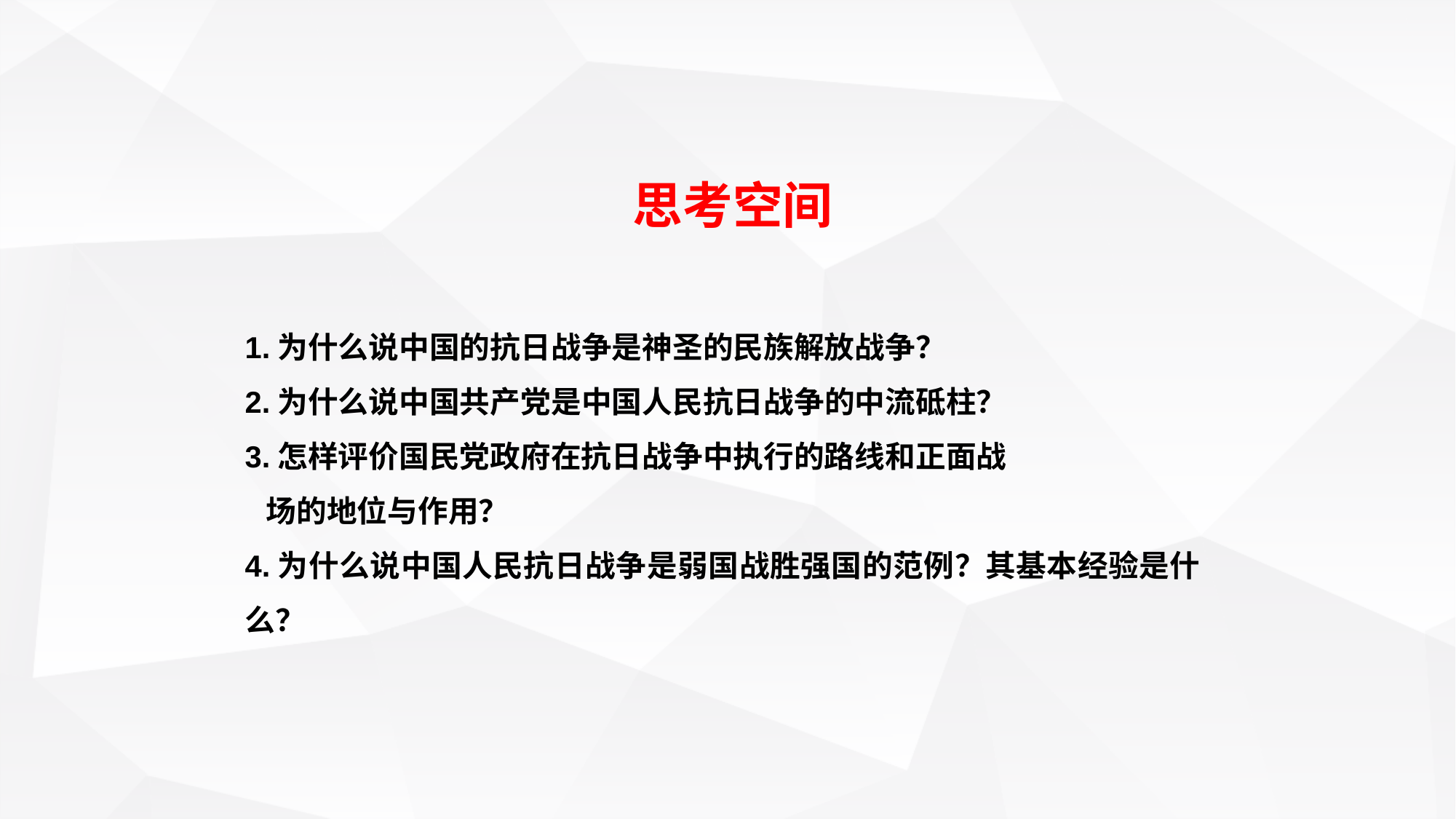

思考空间
1.为什么说中国的抗日战争是神圣的民族解放战争？
2.为什么说中国共产党是中国人民抗日战争的中流砥柱？
3.怎样评价国民党政府在抗日战争中执行的路线和正面战
  场的地位与作用？
4.为什么说中国人民抗日战争是弱国战胜强国的范例？其基本经验是什么？